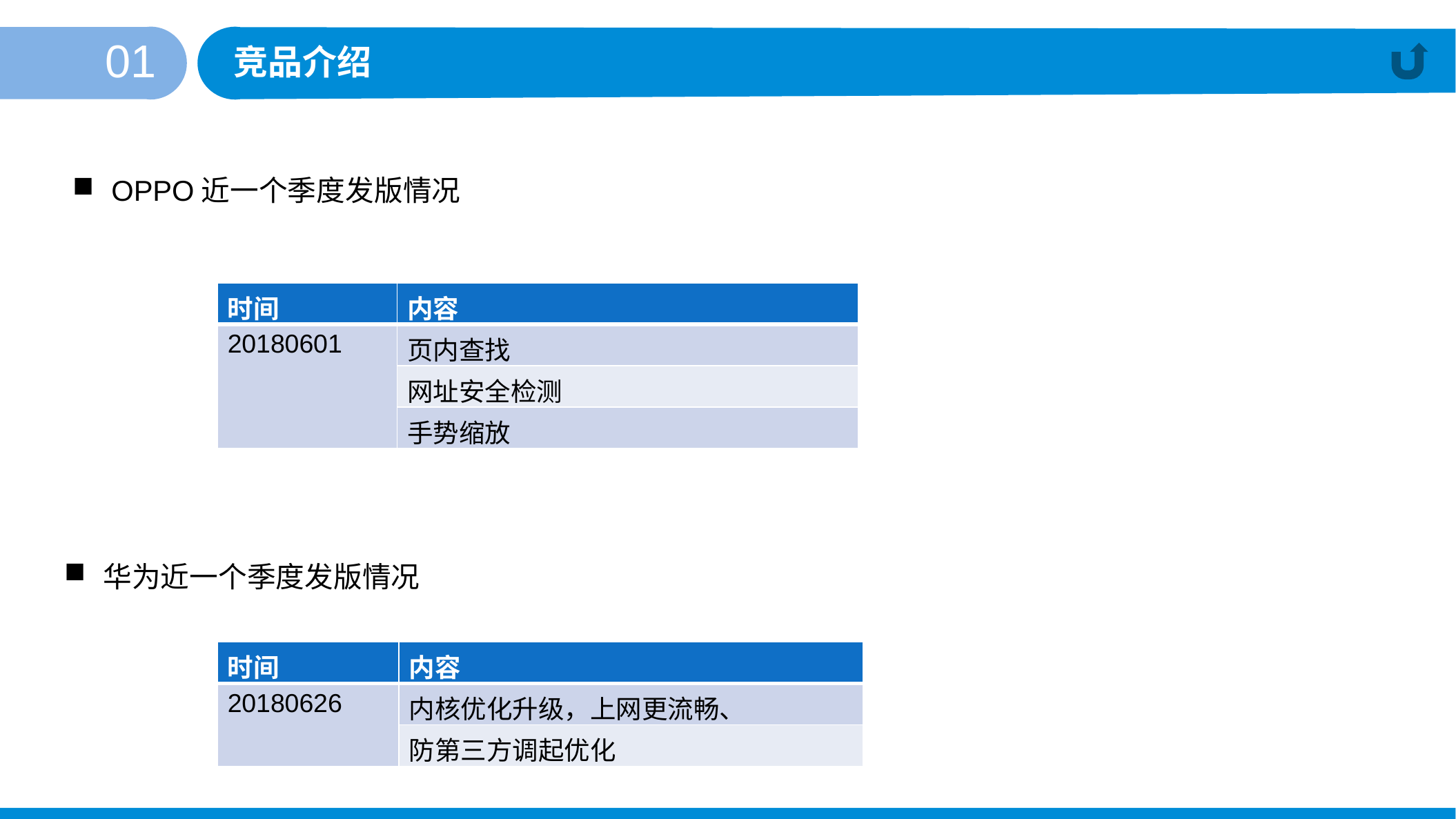

01

竞品介绍

OPPO近一个季度发版情况
| 时间 | 内容 |
| --- | --- |
| 20180601 | 页内查找 |
|  | 网址安全检测 |
|  | 手势缩放 |
华为近一个季度发版情况
| 时间 | 内容 |
| --- | --- |
| 20180626 | 内核优化升级，上网更流畅、 |
|  | 防第三方调起优化 |